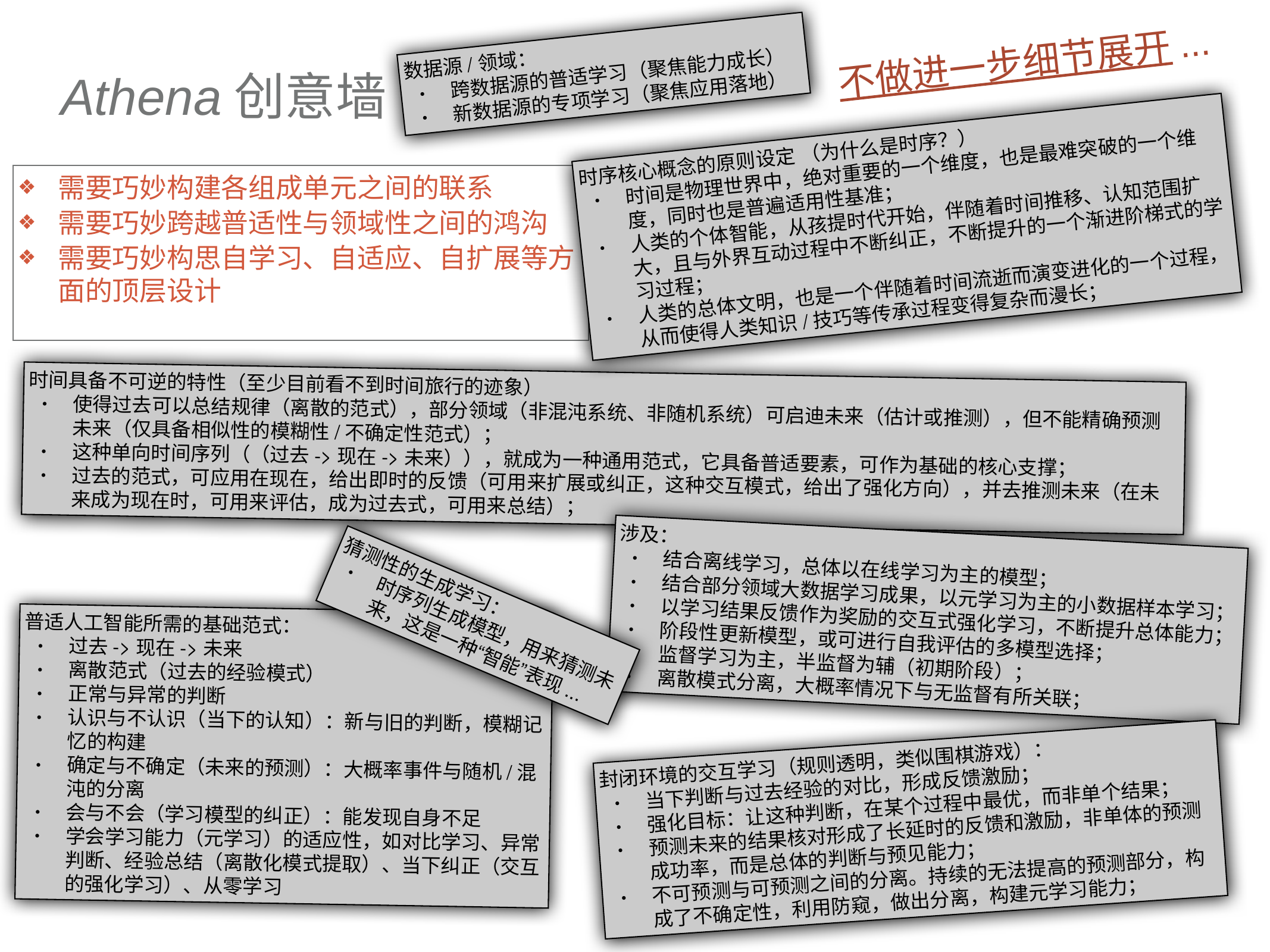

数据源/领域：
跨数据源的普适学习（聚焦能力成长）
新数据源的专项学习（聚焦应用落地）
不做进一步细节展开...
# Athena创意墙
时序核心概念的原则设定 （为什么是时序？）
时间是物理世界中，绝对重要的一个维度，也是最难突破的一个维度，同时也是普遍适用性基准；
人类的个体智能，从孩提时代开始，伴随着时间推移、认知范围扩大，且与外界互动过程中不断纠正，不断提升的一个渐进阶梯式的学习过程；
人类的总体文明，也是一个伴随着时间流逝而演变进化的一个过程，从而使得人类知识/技巧等传承过程变得复杂而漫长；

需要巧妙构建各组成单元之间的联系
需要巧妙跨越普适性与领域性之间的鸿沟
需要巧妙构思自学习、自适应、自扩展等方面的顶层设计
时间具备不可逆的特性（至少目前看不到时间旅行的迹象）
使得过去可以总结规律（离散的范式），部分领域（非混沌系统、非随机系统）可启迪未来（估计或推测），但不能精确预测未来（仅具备相似性的模糊性/不确定性范式）；
这种单向时间序列（（过去->现在->未来）），就成为一种通用范式，它具备普适要素，可作为基础的核心支撑；
过去的范式，可应用在现在，给出即时的反馈（可用来扩展或纠正，这种交互模式，给出了强化方向），并去推测未来（在未来成为现在时，可用来评估，成为过去式，可用来总结）；
涉及：
结合离线学习，总体以在线学习为主的模型；
结合部分领域大数据学习成果，以元学习为主的小数据样本学习；
以学习结果反馈作为奖励的交互式强化学习，不断提升总体能力；
阶段性更新模型，或可进行自我评估的多模型选择；
监督学习为主，半监督为辅（初期阶段）；
离散模式分离，大概率情况下与无监督有所关联；
猜测性的生成学习：
时序列生成模型，用来猜测未来，这是一种“智能”表现...
普适人工智能所需的基础范式：
过去->现在->未来
离散范式（过去的经验模式）
正常与异常的判断
认识与不认识（当下的认知）：新与旧的判断，模糊记忆的构建
确定与不确定（未来的预测）：大概率事件与随机/混沌的分离
会与不会（学习模型的纠正）：能发现自身不足
学会学习能力（元学习）的适应性，如对比学习、异常判断、经验总结（离散化模式提取）、当下纠正（交互的强化学习）、从零学习
封闭环境的交互学习（规则透明，类似围棋游戏）：
当下判断与过去经验的对比，形成反馈激励；
强化目标：让这种判断，在某个过程中最优，而非单个结果；
预测未来的结果核对形成了长延时的反馈和激励，非单体的预测成功率，而是总体的判断与预见能力；
不可预测与可预测之间的分离。持续的无法提高的预测部分，构成了不确定性，利用防窥，做出分离，构建元学习能力；